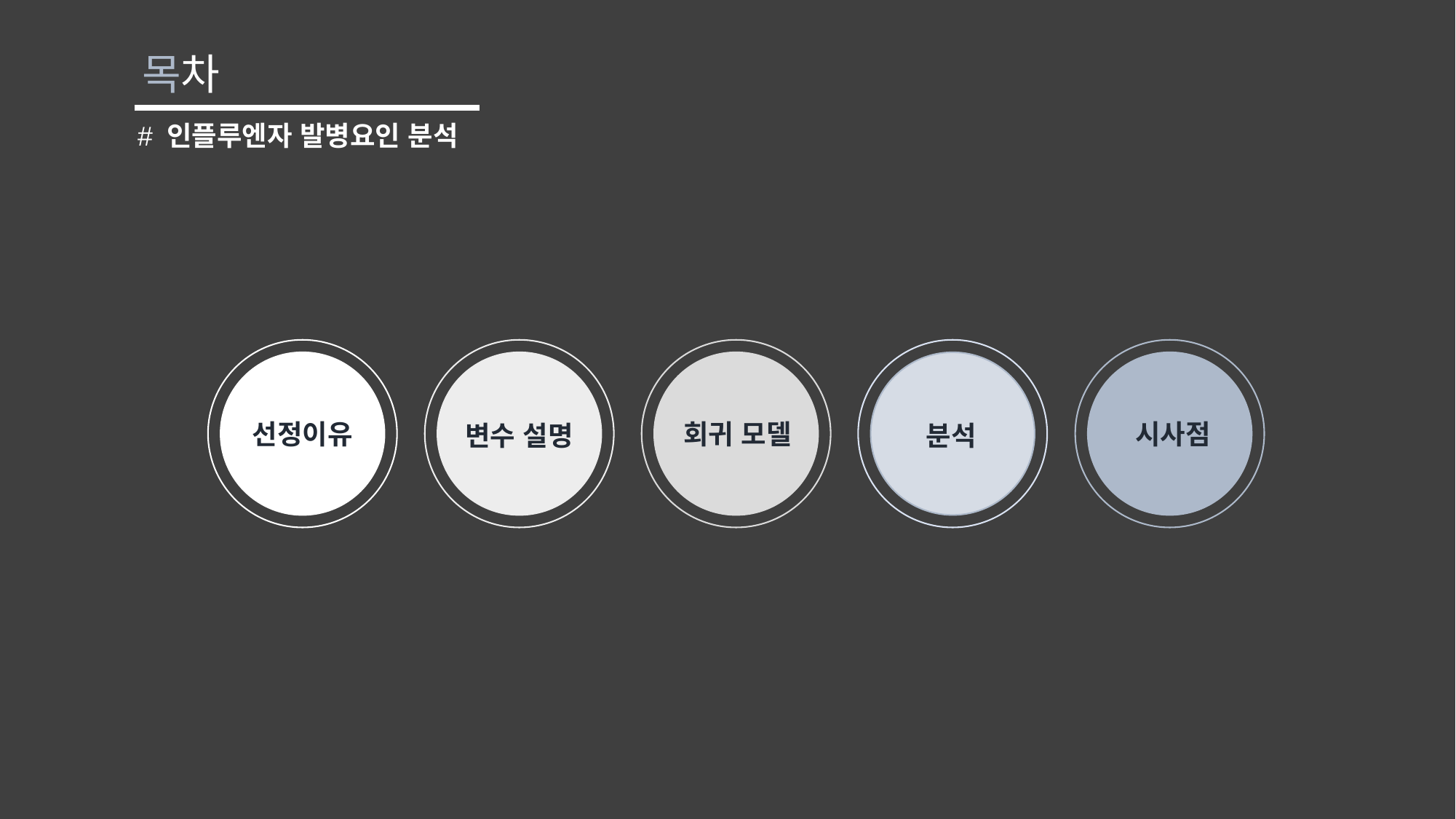

목차
# 인플루엔자 발병요인 분석

선정이유
회귀 모델
시사점
변수 설명
분석